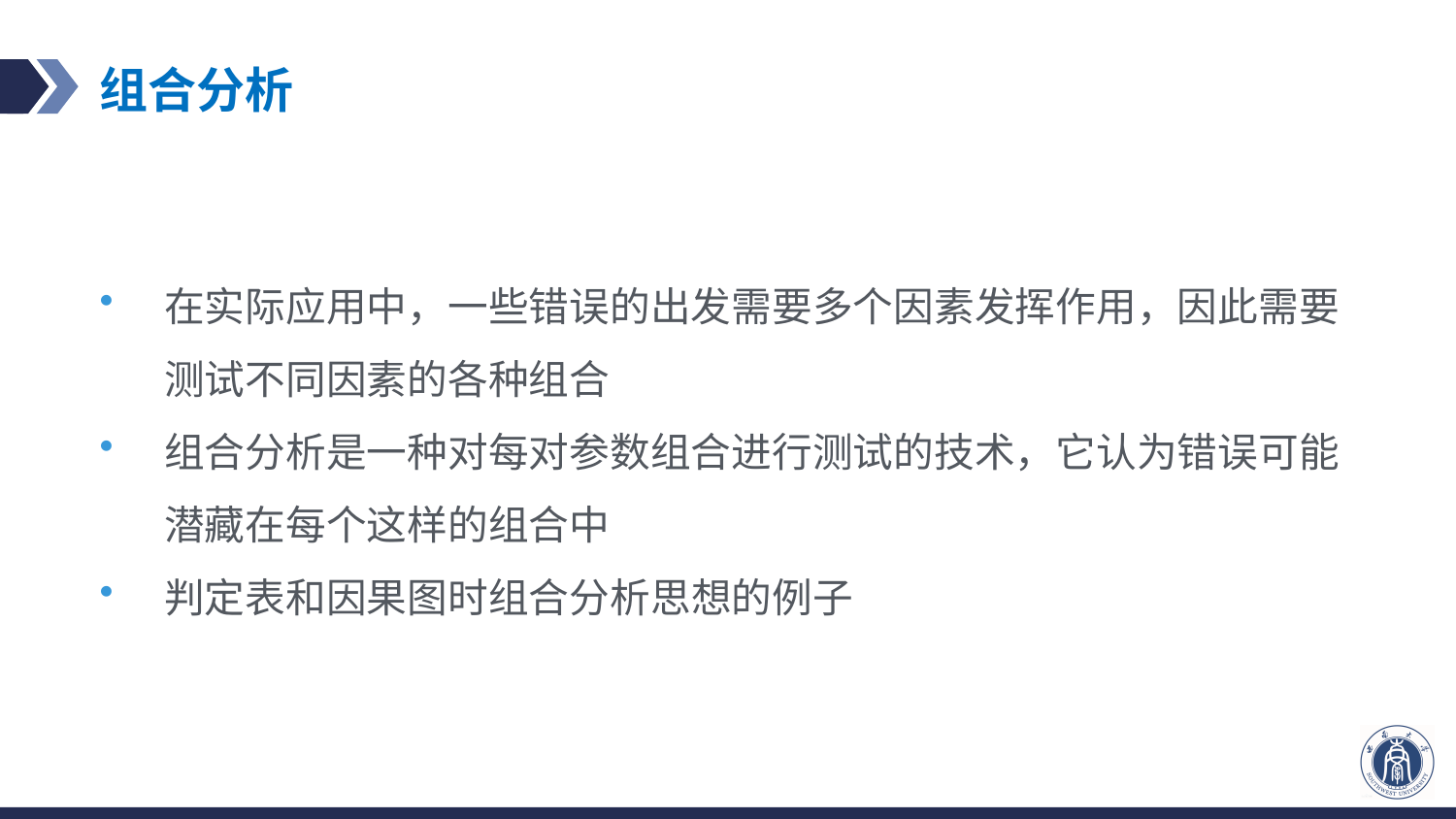

# 组合分析
在实际应用中，一些错误的出发需要多个因素发挥作用，因此需要测试不同因素的各种组合
组合分析是一种对每对参数组合进行测试的技术，它认为错误可能潜藏在每个这样的组合中
判定表和因果图时组合分析思想的例子